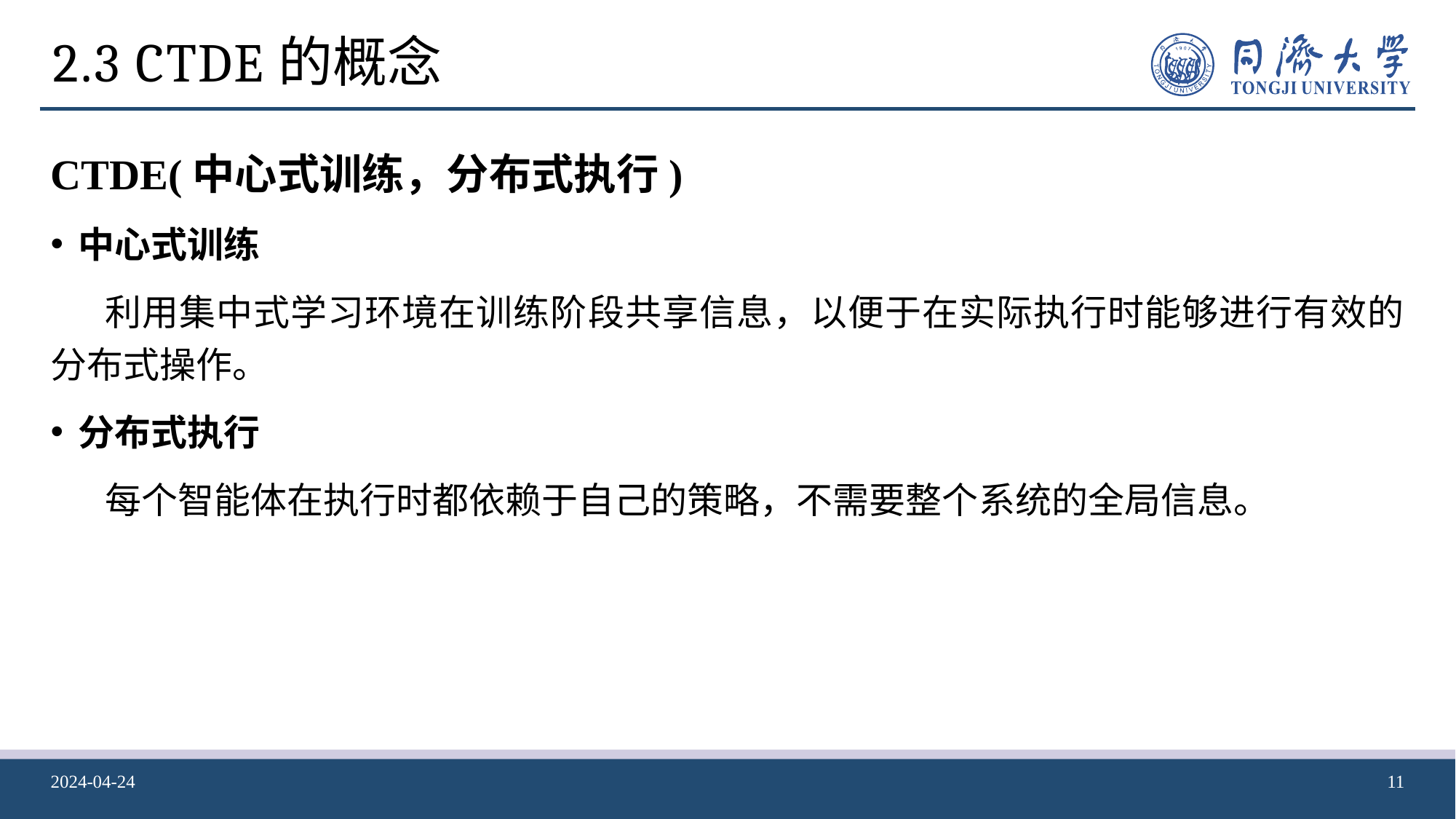

# 2.3 CTDE的概念
CTDE(中心式训练，分布式执行)
中心式训练
利用集中式学习环境在训练阶段共享信息，以便于在实际执行时能够进行有效的分布式操作。
分布式执行
每个智能体在执行时都依赖于自己的策略，不需要整个系统的全局信息。
2024-04-24
11